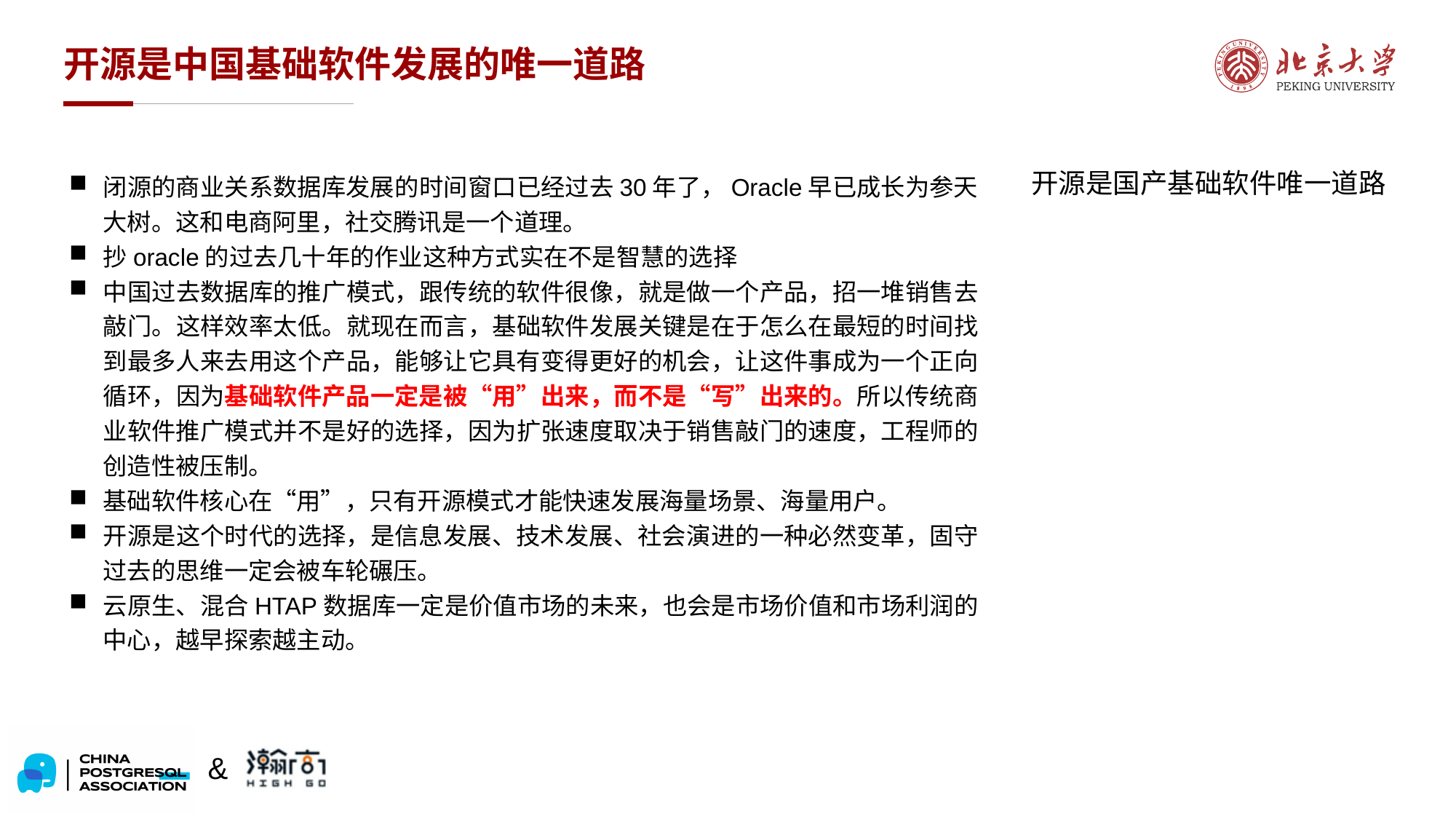

# 开源是中国基础软件发展的唯一道路
闭源的商业关系数据库发展的时间窗口已经过去30年了，Oracle早已成长为参天大树。这和电商阿里，社交腾讯是一个道理。
抄oracle的过去几十年的作业这种方式实在不是智慧的选择
中国过去数据库的推广模式，跟传统的软件很像，就是做一个产品，招一堆销售去敲门。这样效率太低。就现在而言，基础软件发展关键是在于怎么在最短的时间找到最多人来去用这个产品，能够让它具有变得更好的机会，让这件事成为一个正向循环，因为基础软件产品一定是被“用”出来，而不是“写”出来的。所以传统商业软件推广模式并不是好的选择，因为扩张速度取决于销售敲门的速度，工程师的创造性被压制。
基础软件核心在“用”，只有开源模式才能快速发展海量场景、海量用户。
开源是这个时代的选择，是信息发展、技术发展、社会演进的一种必然变革，固守过去的思维一定会被车轮碾压。
云原生、混合HTAP数据库一定是价值市场的未来，也会是市场价值和市场利润的中心，越早探索越主动。
开源是国产基础软件唯一道路